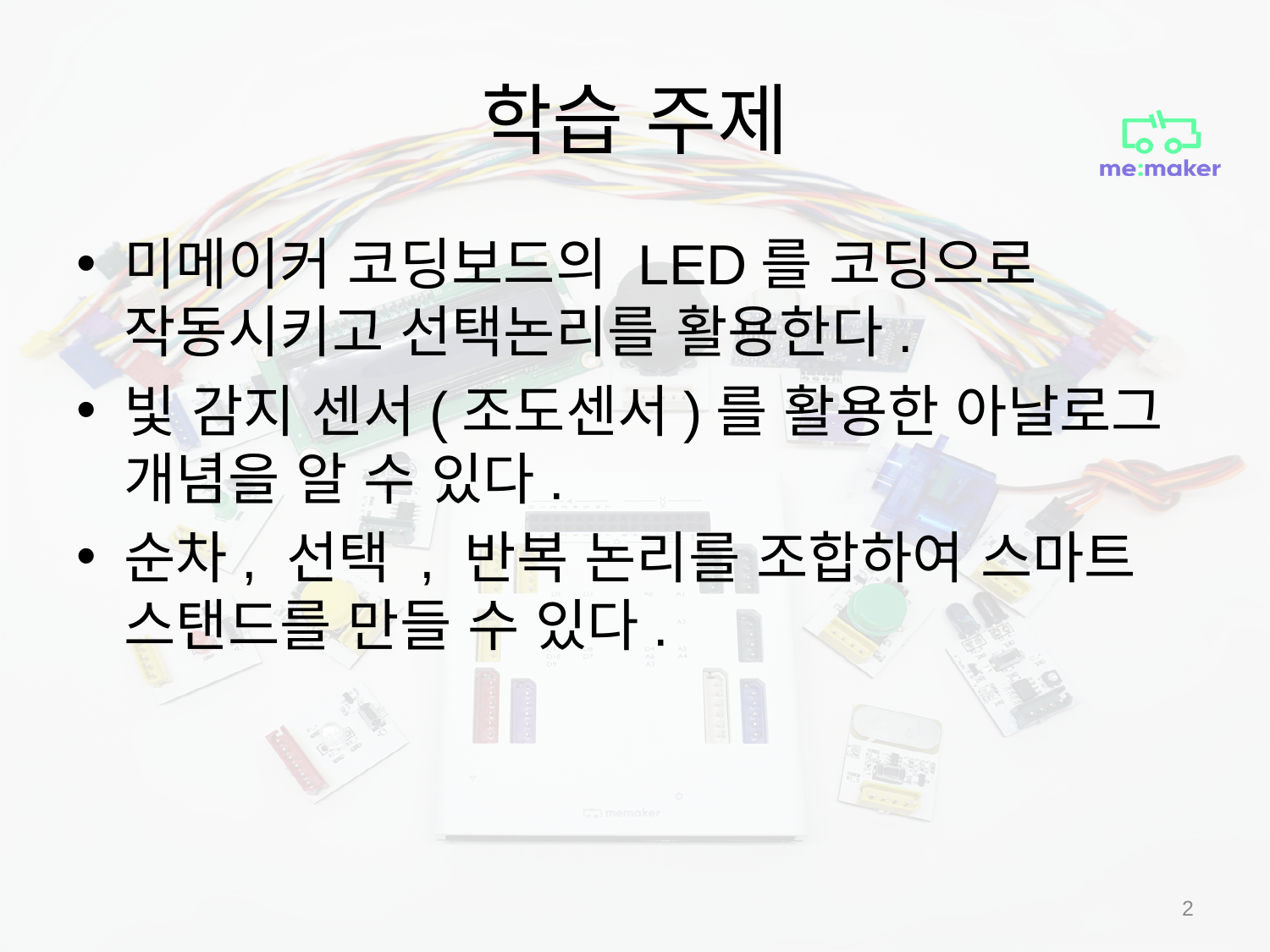

# 학습 주제
미메이커 코딩보드의 LED를 코딩으로 작동시키고 선택논리를 활용한다.
빛 감지 센서(조도센서)를 활용한 아날로그 개념을 알 수 있다.
순차, 선택 , 반복 논리를 조합하여 스마트 스탠드를 만들 수 있다.
2